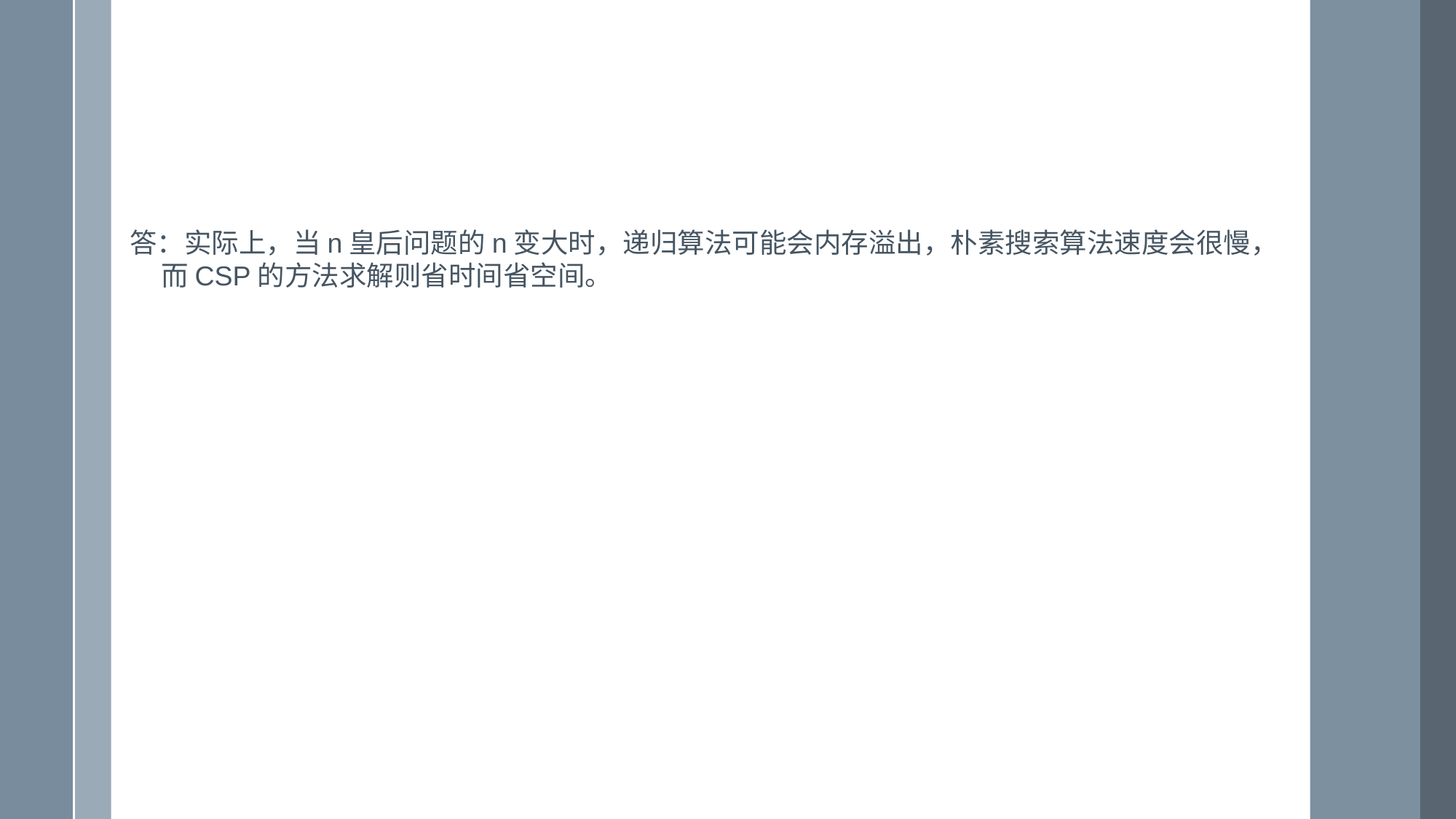

答：实际上，当n皇后问题的n变大时，递归算法可能会内存溢出，朴素搜索算法速度会很慢，
    而CSP的方法求解则省时间省空间。